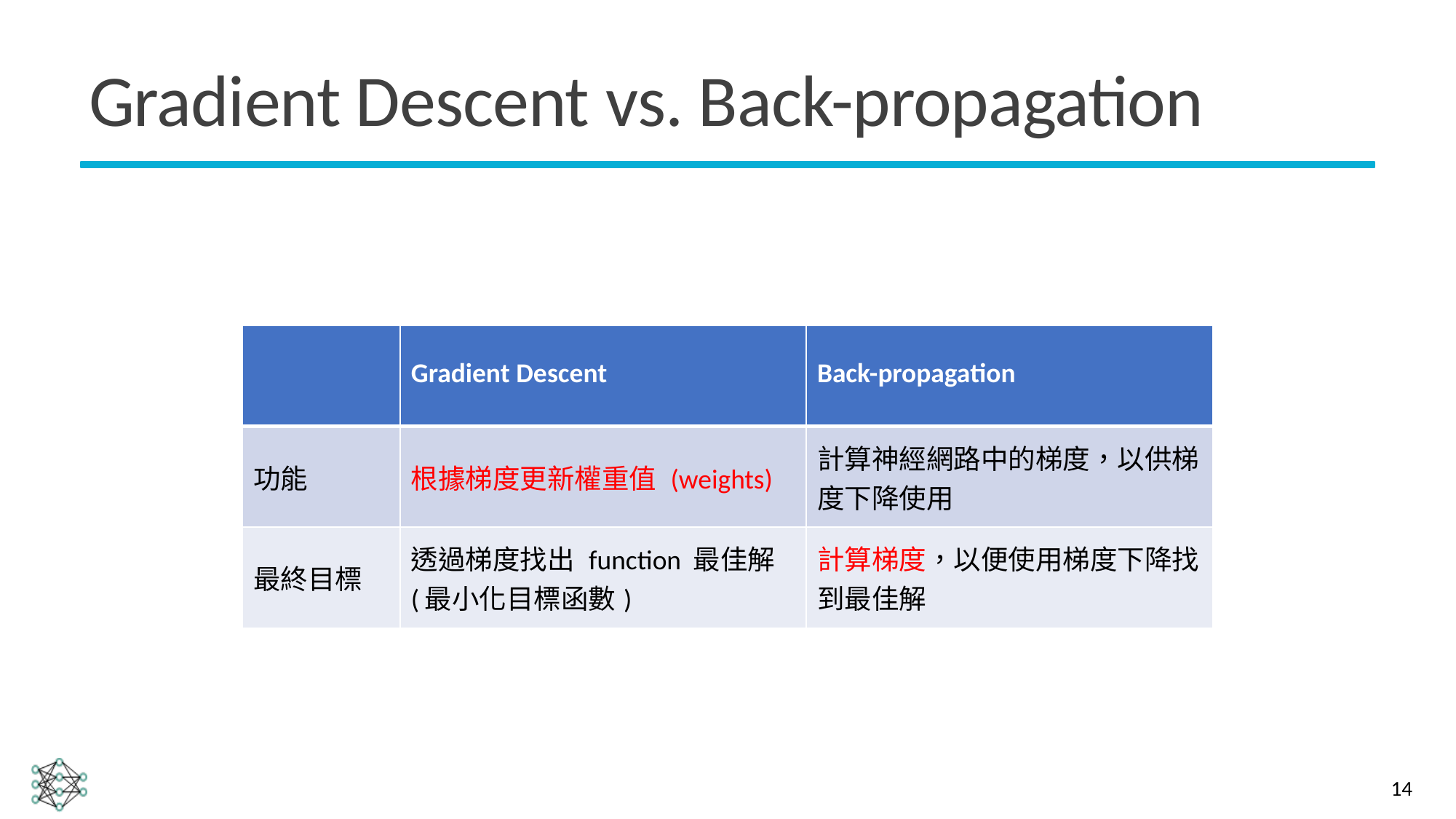

# Gradient Descent vs. Back-propagation
|  | Gradient Descent | Back-propagation |
| --- | --- | --- |
| 功能 | 根據梯度更新權重值 (weights) | 計算神經網路中的梯度，以供梯度下降使用 |
| 最終目標 | 透過梯度找出 function 最佳解 (最小化目標函數) | 計算梯度，以便使用梯度下降找到最佳解 |
14